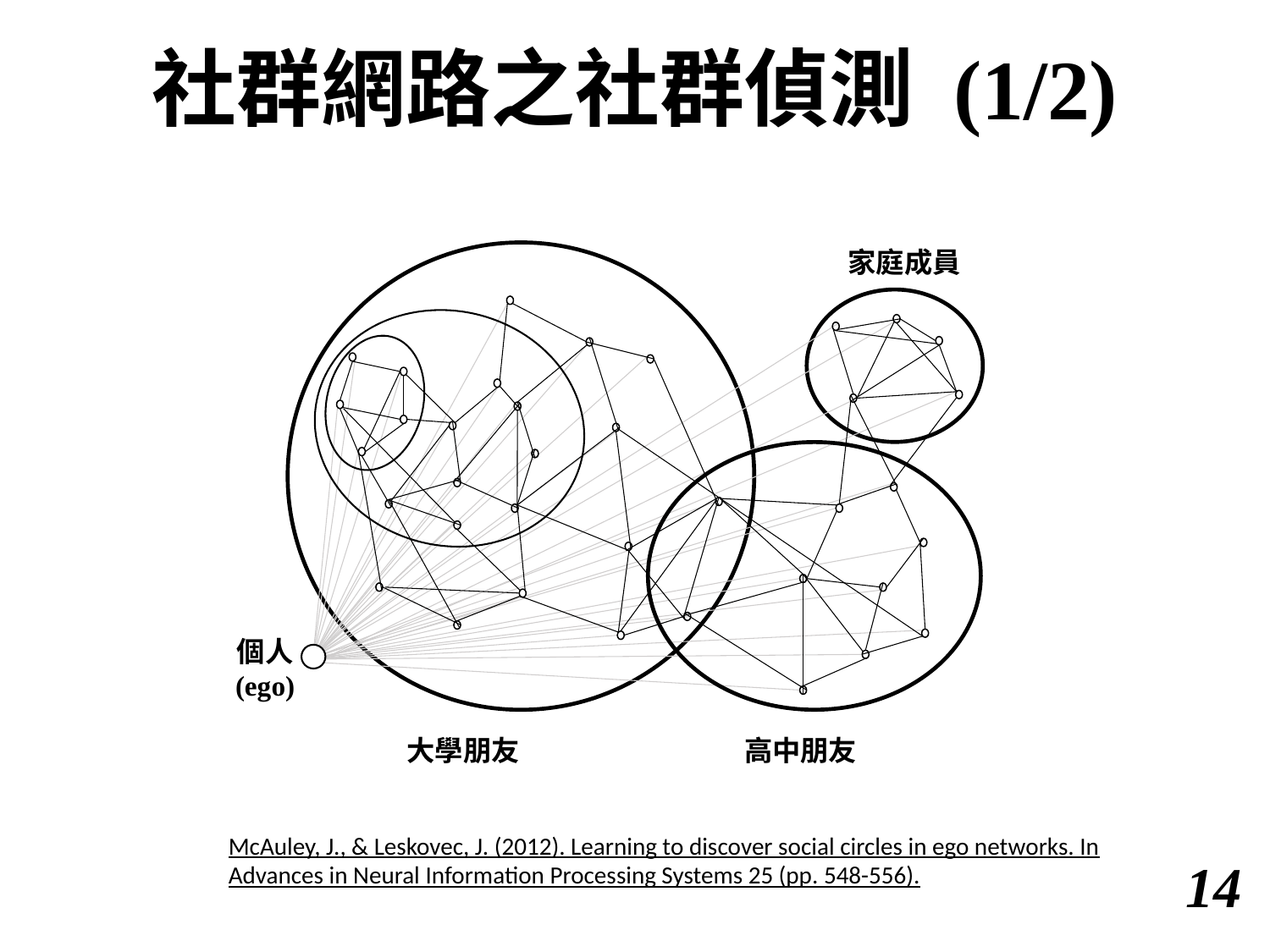

# 社群網路之社群偵測 (1/2)

家庭成員

個人
(ego)

高中朋友
大學朋友
McAuley, J., & Leskovec, J. (2012). Learning to discover social circles in ego networks. In Advances in Neural Information Processing Systems 25 (pp. 548-556).
14